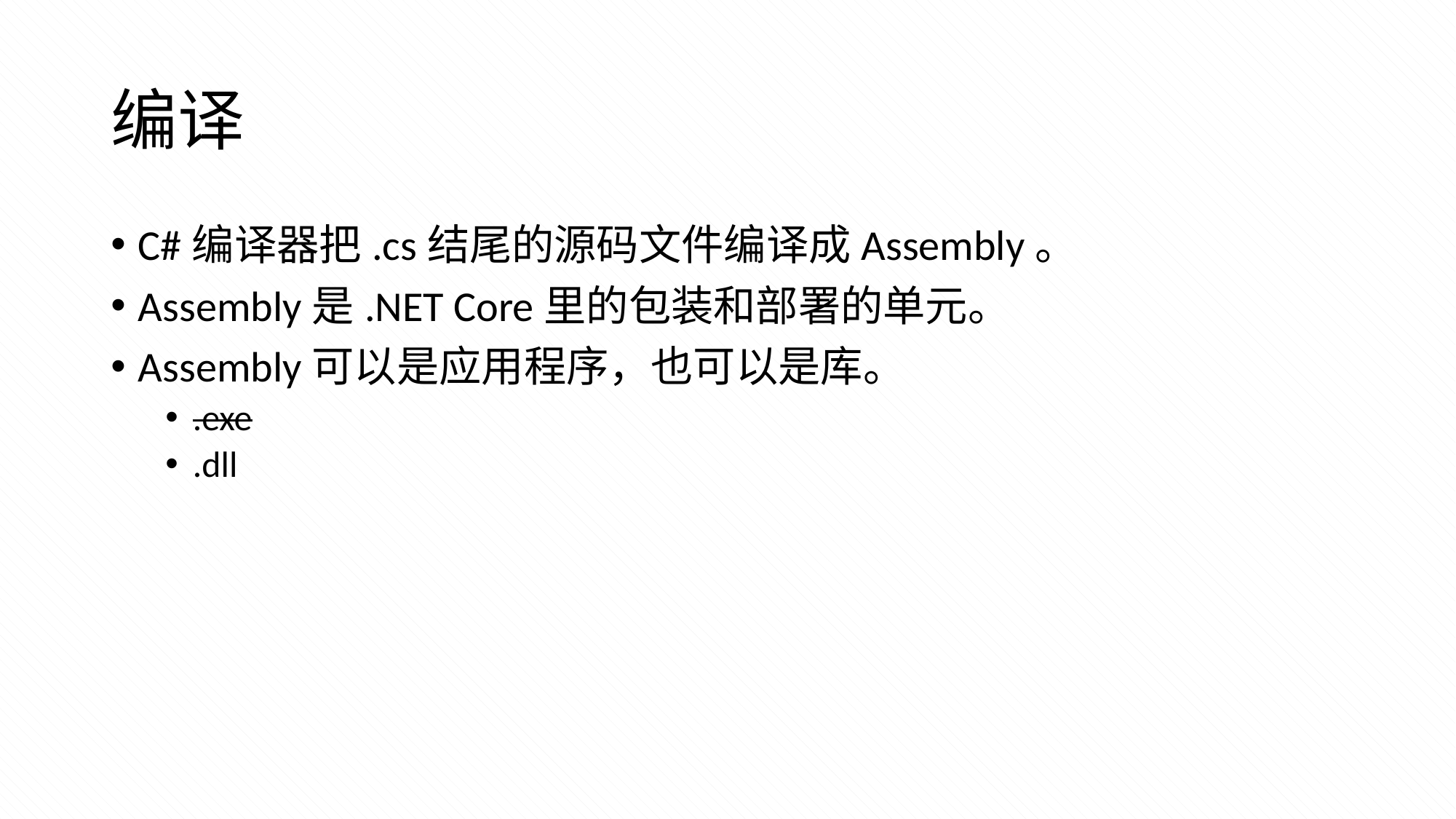

# 编译
C#编译器把.cs结尾的源码文件编译成Assembly。
Assembly是.NET Core里的包装和部署的单元。
Assembly可以是应用程序，也可以是库。
.exe
.dll